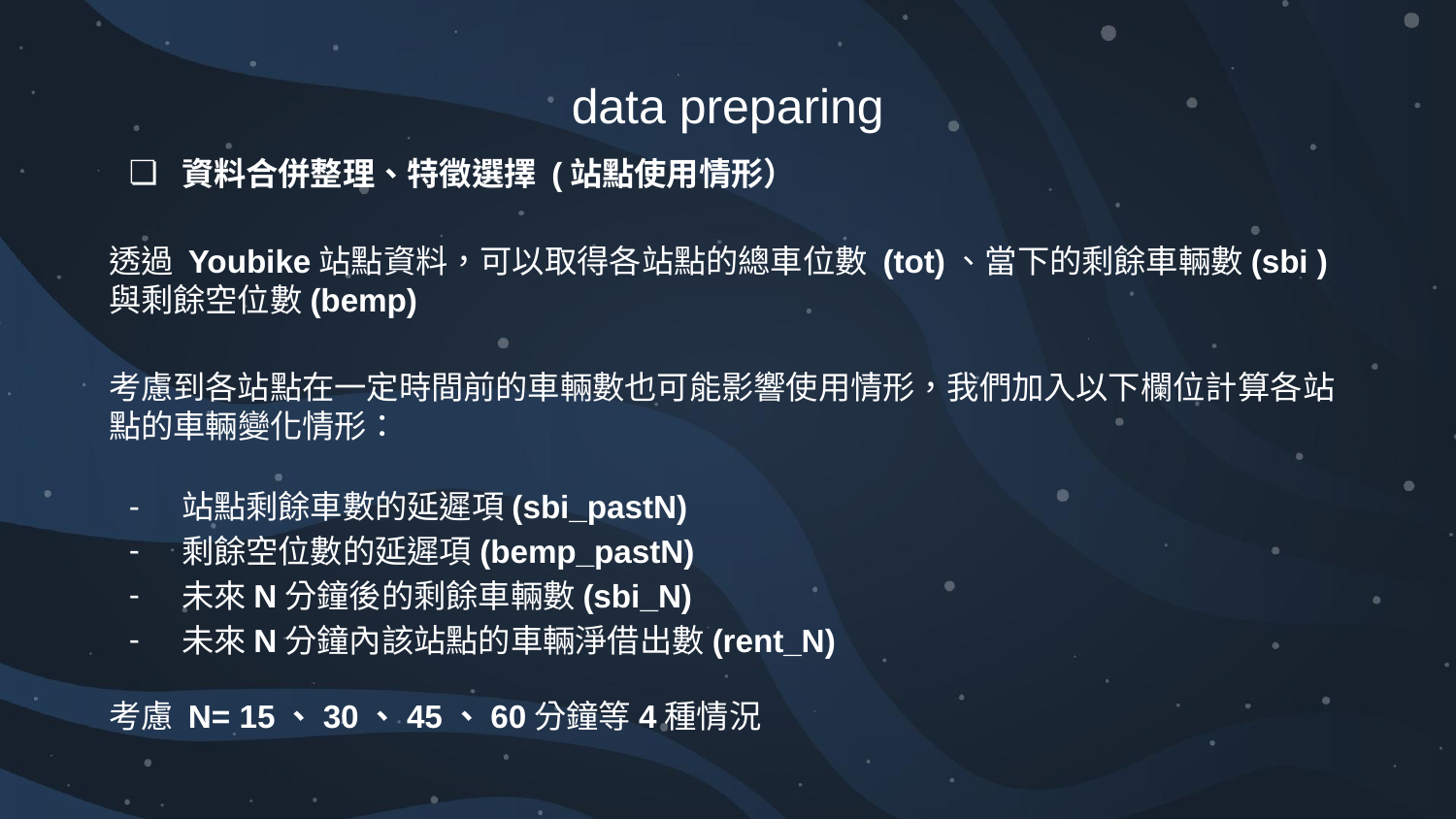

# data preparing
資料合併整理、特徵選擇 (站點使用情形）

透過 Youbike站點資料，可以取得各站點的總車位數 (tot)、當下的剩餘車輛數(sbi )與剩餘空位數(bemp)

考慮到各站點在一定時間前的車輛數也可能影響使用情形，我們加入以下欄位計算各站點的車輛變化情形：

站點剩餘車數的延遲項(sbi_pastN)
剩餘空位數的延遲項(bemp_pastN)
未來N分鐘後的剩餘車輛數(sbi_N)
未來N分鐘內該站點的車輛淨借出數(rent_N)

考慮 N= 15、30、45、60分鐘等4種情況